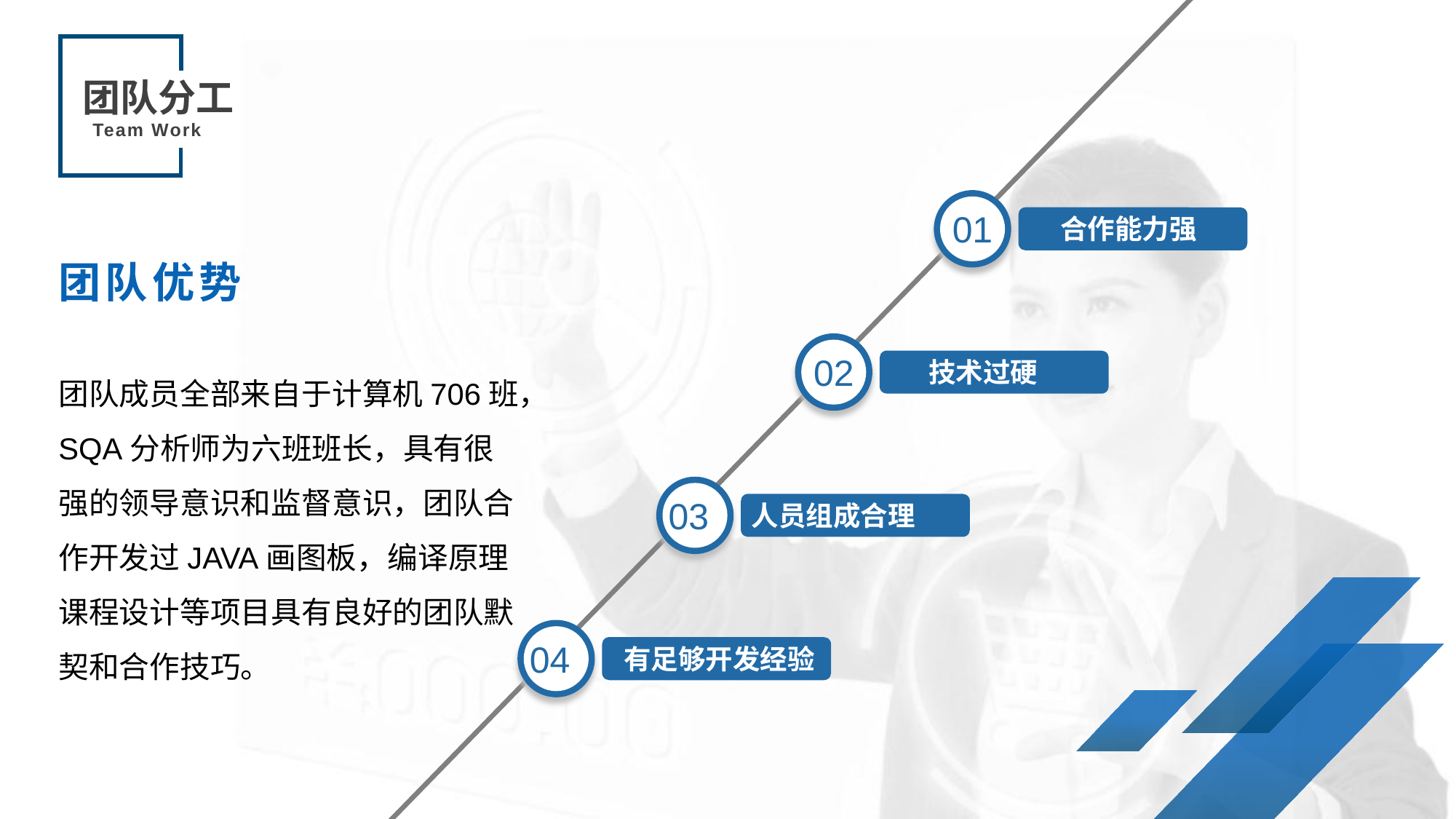

团队分工
Team Work

01
合作能力强

团队优势

02
技术过硬

团队成员全部来自于计算机706班，SQA分析师为六班班长，具有很强的领导意识和监督意识，团队合作开发过JAVA画图板，编译原理课程设计等项目具有良好的团队默契和合作技巧。

03
人员组成合理

04
有足够开发经验